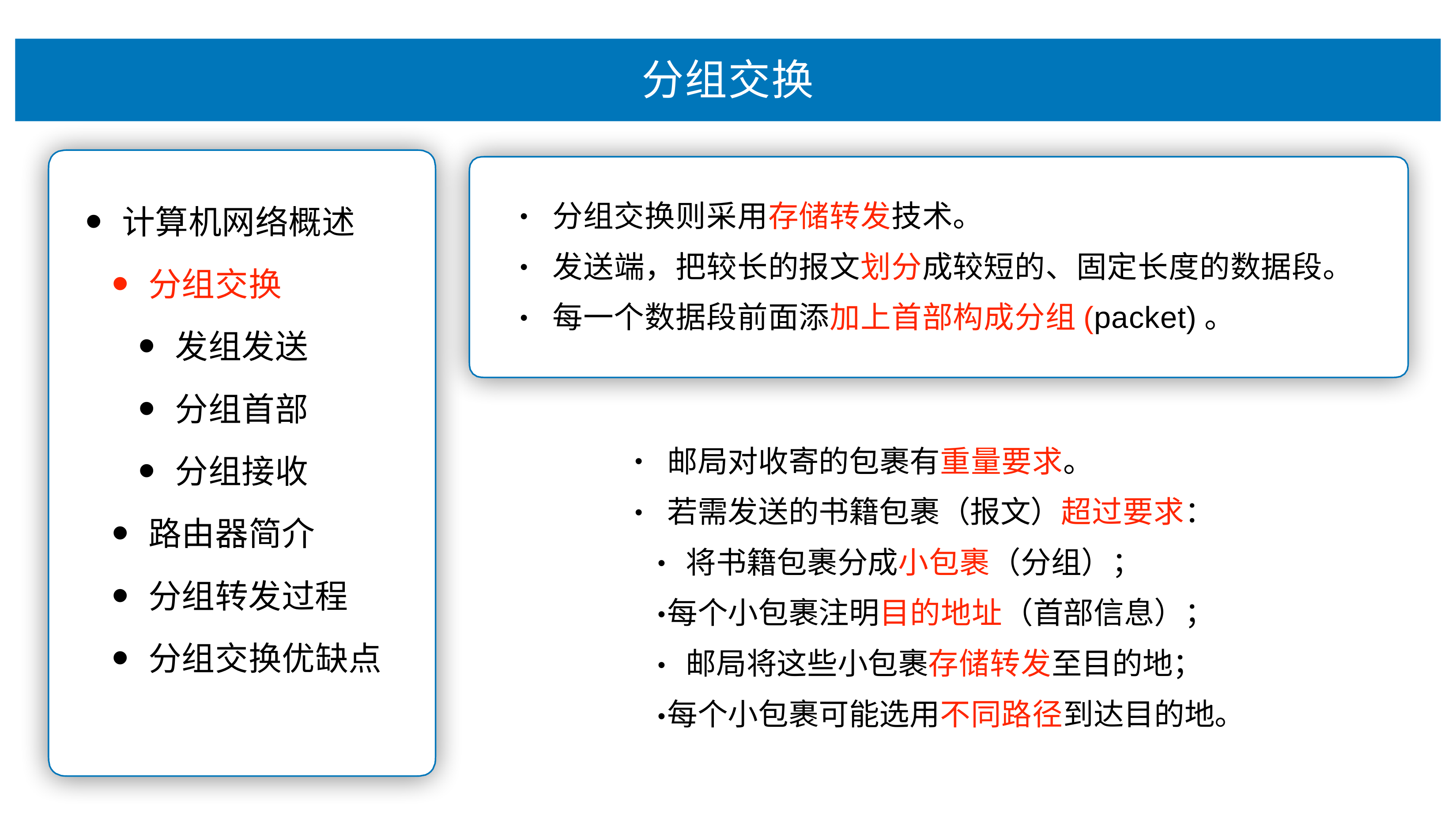

# 分组交换

分组交换则采⽤存储转发技术。
发送端，把较⻓的报⽂划分成较短的、固定⻓度的数据段。 每⼀个数据段前⾯添加上⾸部构成分组(packet)。
计算机⽹络概述
分组交换
发组发送
分组⾸部
分组接收
路由器简介
分组转发过程
分组交换优缺点
•
•
•
邮局对收寄的包裹有重量要求。
若需发送的书籍包裹（报⽂）超过要求： 将书籍包裹分成⼩包裹（分组）；
每个⼩包裹注明⽬的地址（⾸部信息）； 邮局将这些⼩包裹存储转发⾄⽬的地；
每个⼩包裹可能选⽤不同路径到达⽬的地。
•
•
•
•
•
•